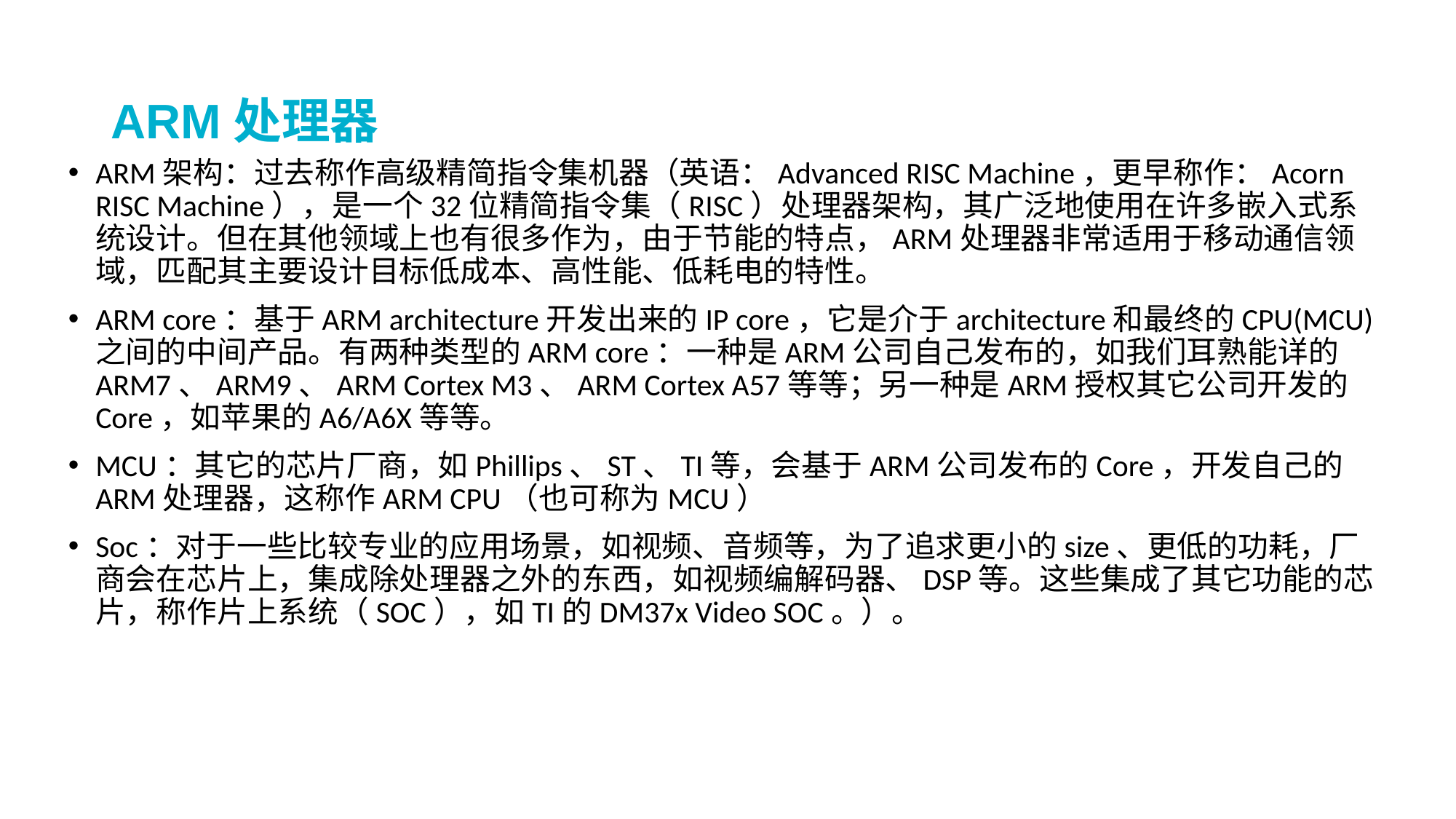

# ARM处理器
ARM架构：过去称作高级精简指令集机器（英语：Advanced RISC Machine，更早称作：Acorn RISC Machine），是一个32位精简指令集（RISC）处理器架构，其广泛地使用在许多嵌入式系统设计。但在其他领域上也有很多作为，由于节能的特点，ARM处理器非常适用于移动通信领域，匹配其主要设计目标低成本、高性能、低耗电的特性。
ARM core：基于ARM architecture开发出来的IP core，它是介于architecture和最终的CPU(MCU)之间的中间产品。有两种类型的ARM core：一种是ARM公司自己发布的，如我们耳熟能详的ARM7、ARM9、ARM Cortex M3、ARM Cortex A57等等；另一种是ARM授权其它公司开发的Core，如苹果的A6/A6X等等。
MCU：其它的芯片厂商，如Phillips、ST、TI等，会基于ARM公司发布的Core，开发自己的ARM处理器，这称作ARM CPU（也可称为MCU）
Soc：对于一些比较专业的应用场景，如视频、音频等，为了追求更小的size、更低的功耗，厂商会在芯片上，集成除处理器之外的东西，如视频编解码器、DSP等。这些集成了其它功能的芯片，称作片上系统（SOC），如TI的DM37x Video SOC。）。